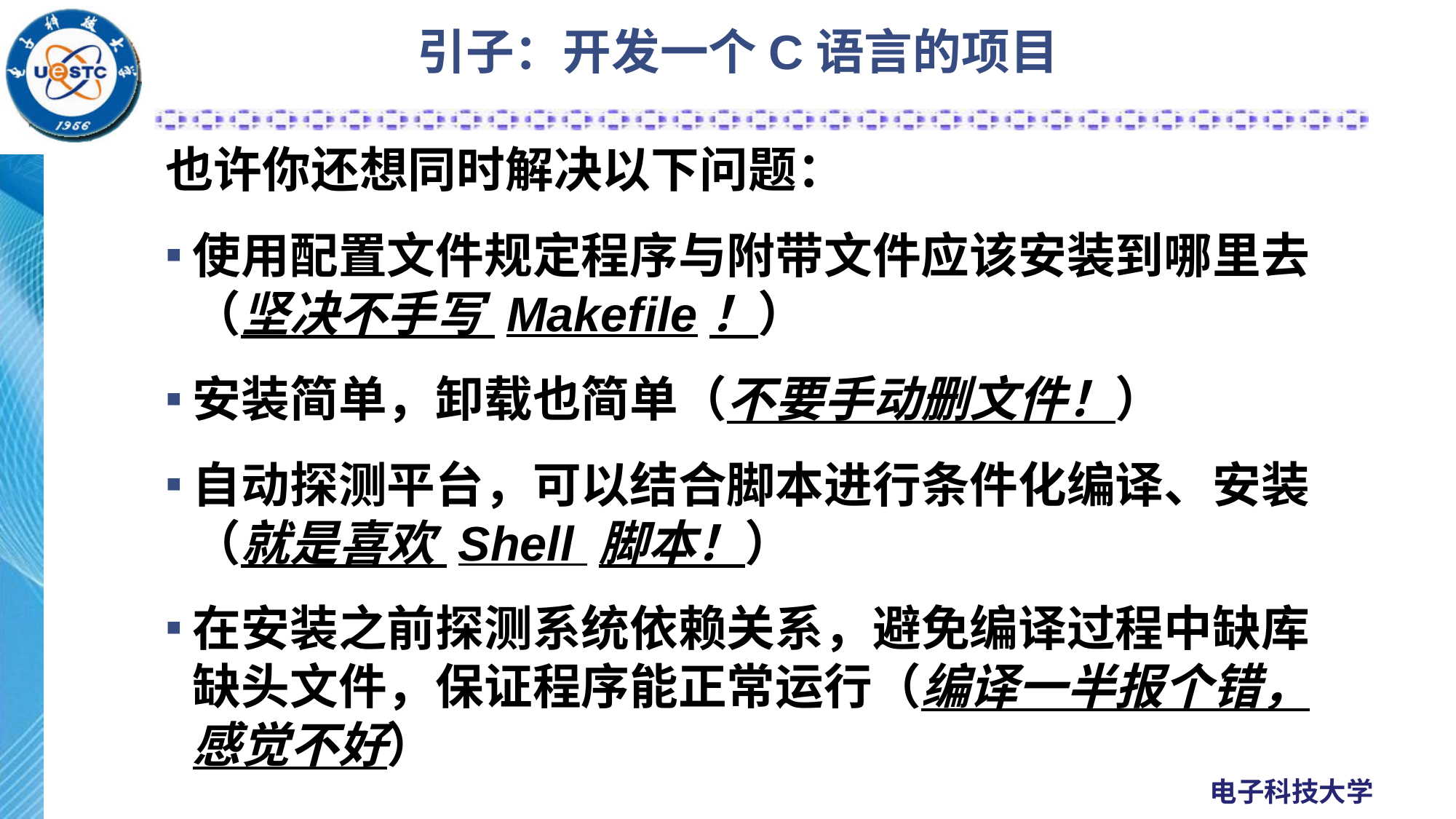

# 引子：开发一个C语言的项目
也许你还想同时解决以下问题：
使用配置文件规定程序与附带文件应该安装到哪里去（坚决不手写 Makefile！）
安装简单，卸载也简单（不要手动删文件！）
自动探测平台，可以结合脚本进行条件化编译、安装（就是喜欢 Shell 脚本！）
在安装之前探测系统依赖关系，避免编译过程中缺库缺头文件，保证程序能正常运行（编译一半报个错，感觉不好）